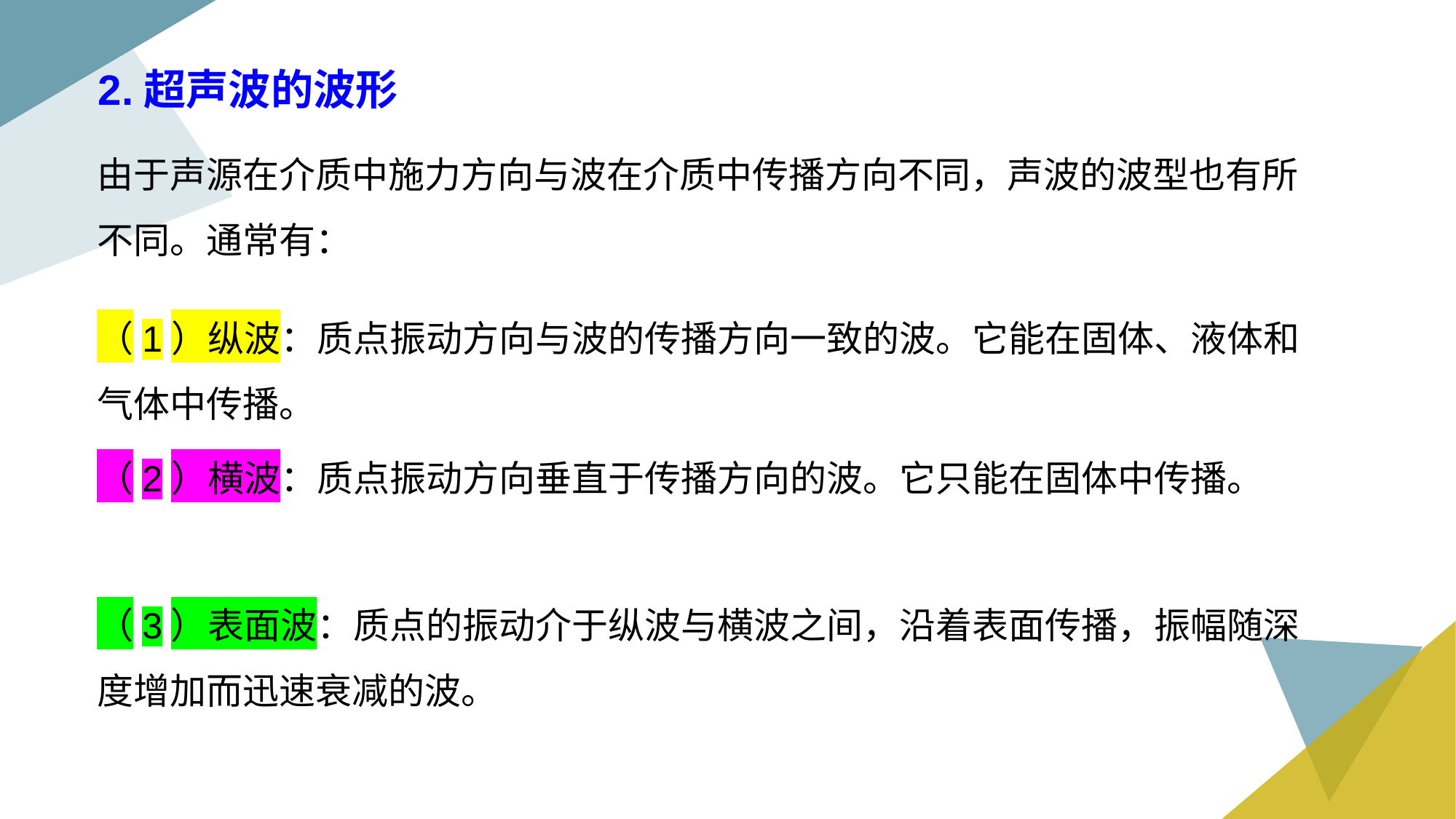

2.超声波的波形
由于声源在介质中施力方向与波在介质中传播方向不同，声波的波型也有所不同。通常有：
（1）纵波：质点振动方向与波的传播方向一致的波。它能在固体、液体和气体中传播。
（2）横波：质点振动方向垂直于传播方向的波。它只能在固体中传播。
（3）表面波：质点的振动介于纵波与横波之间，沿着表面传播，振幅随深度增加而迅速衰减的波。